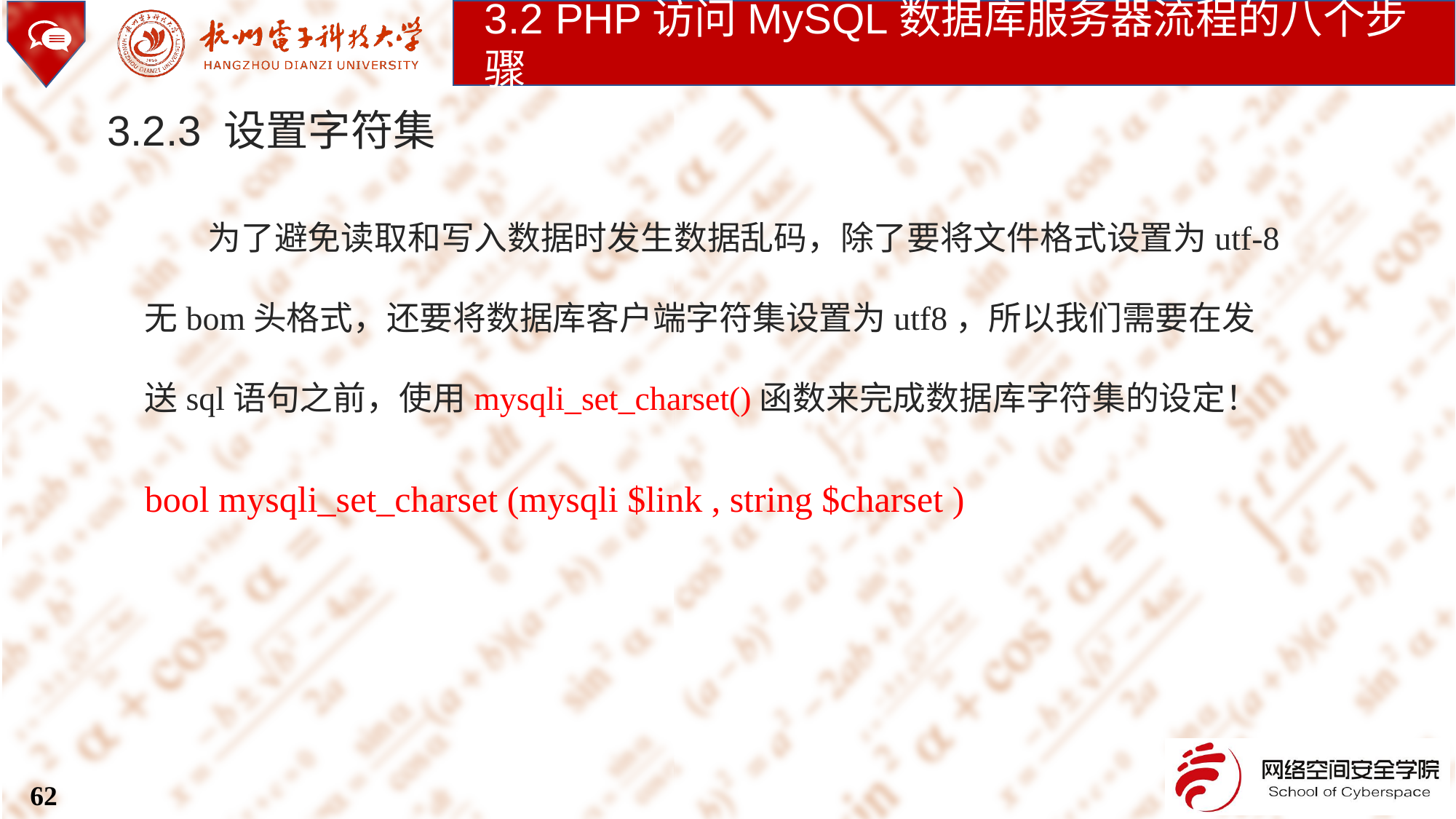

3.2 PHP访问MySQL数据库服务器流程的八个步骤
3.2.3 设置字符集
为了避免读取和写入数据时发生数据乱码，除了要将文件格式设置为utf-8无bom头格式，还要将数据库客户端字符集设置为utf8，所以我们需要在发送sql语句之前，使用mysqli_set_charset()函数来完成数据库字符集的设定！
bool mysqli_set_charset (mysqli $link , string $charset )
62